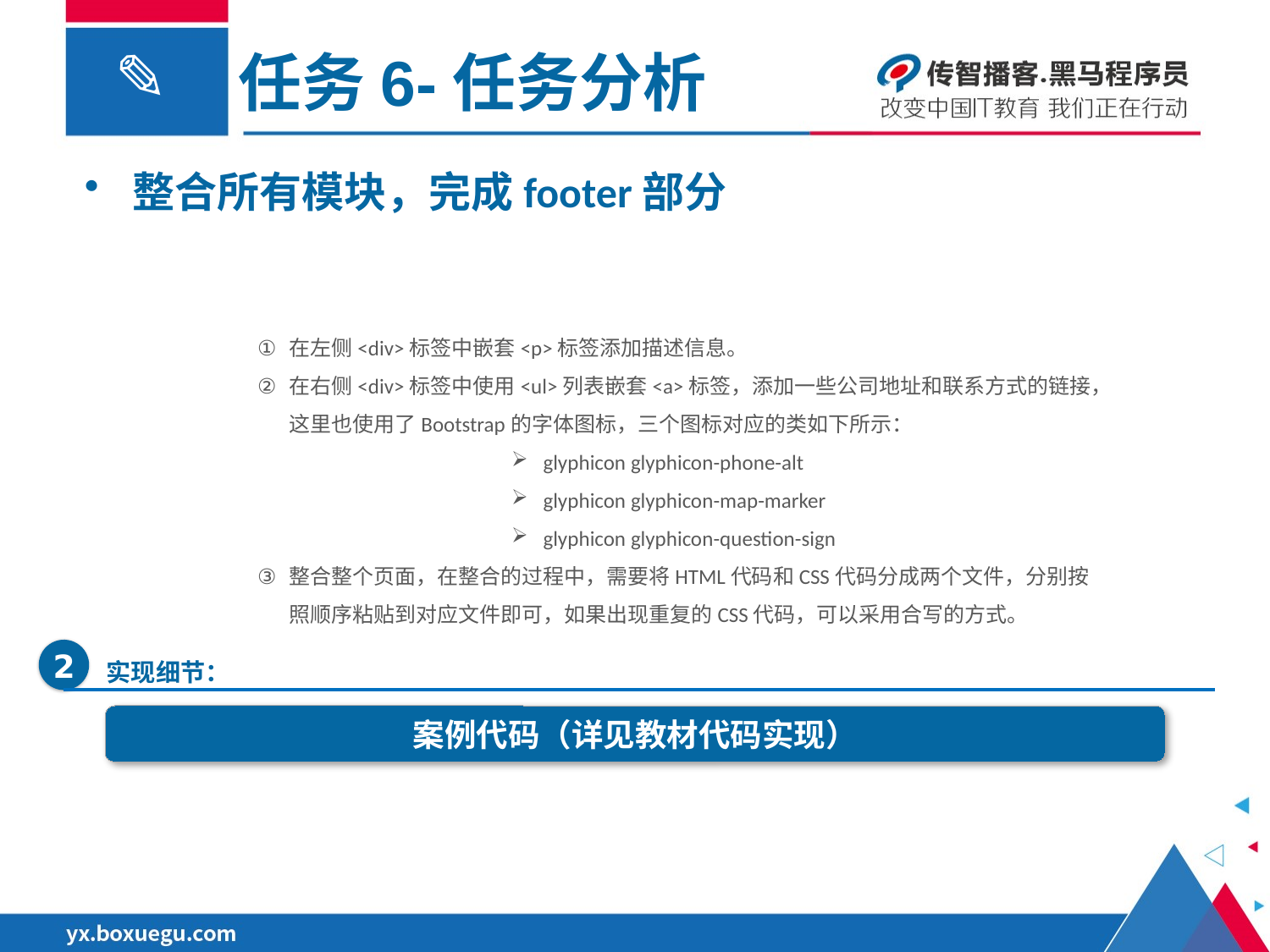

任务6-任务分析
整合所有模块，完成footer部分
在左侧<div>标签中嵌套<p>标签添加描述信息。
在右侧<div>标签中使用<ul>列表嵌套<a>标签，添加一些公司地址和联系方式的链接，这里也使用了Bootstrap的字体图标，三个图标对应的类如下所示：
glyphicon glyphicon-phone-alt
glyphicon glyphicon-map-marker
glyphicon glyphicon-question-sign
整合整个页面，在整合的过程中，需要将HTML代码和CSS代码分成两个文件，分别按照顺序粘贴到对应文件即可，如果出现重复的CSS代码，可以采用合写的方式。

2
实现细节：
案例代码（详见教材代码实现）